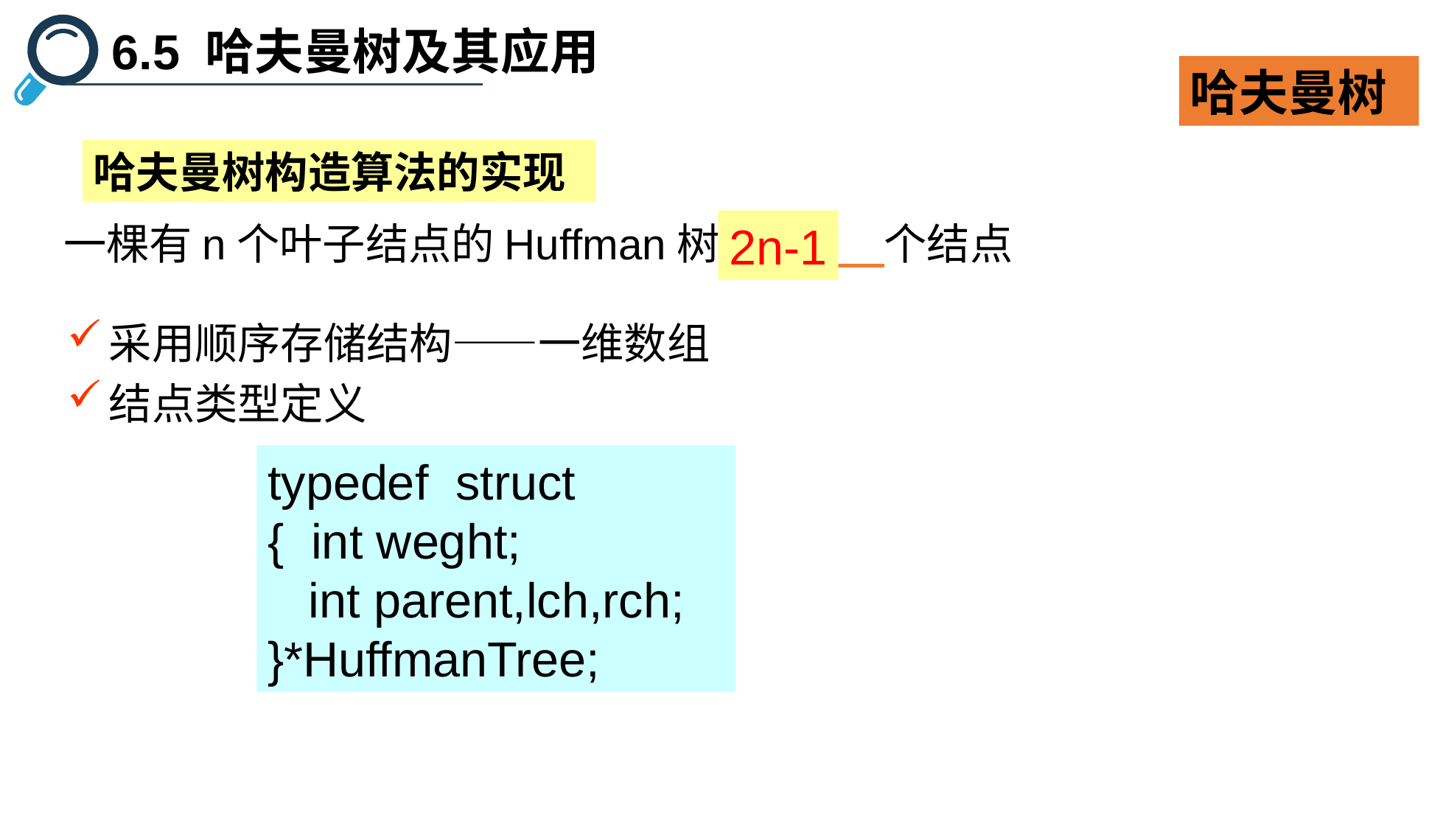

6.5 哈夫曼树及其应用
哈夫曼树
哈夫曼树构造算法的实现
一棵有n个叶子结点的Huffman树有           个结点
2n-1
采用顺序存储结构——一维数组
结点类型定义
typedef  struct
{  int weght;
   int parent,lch,rch;
}*HuffmanTree;